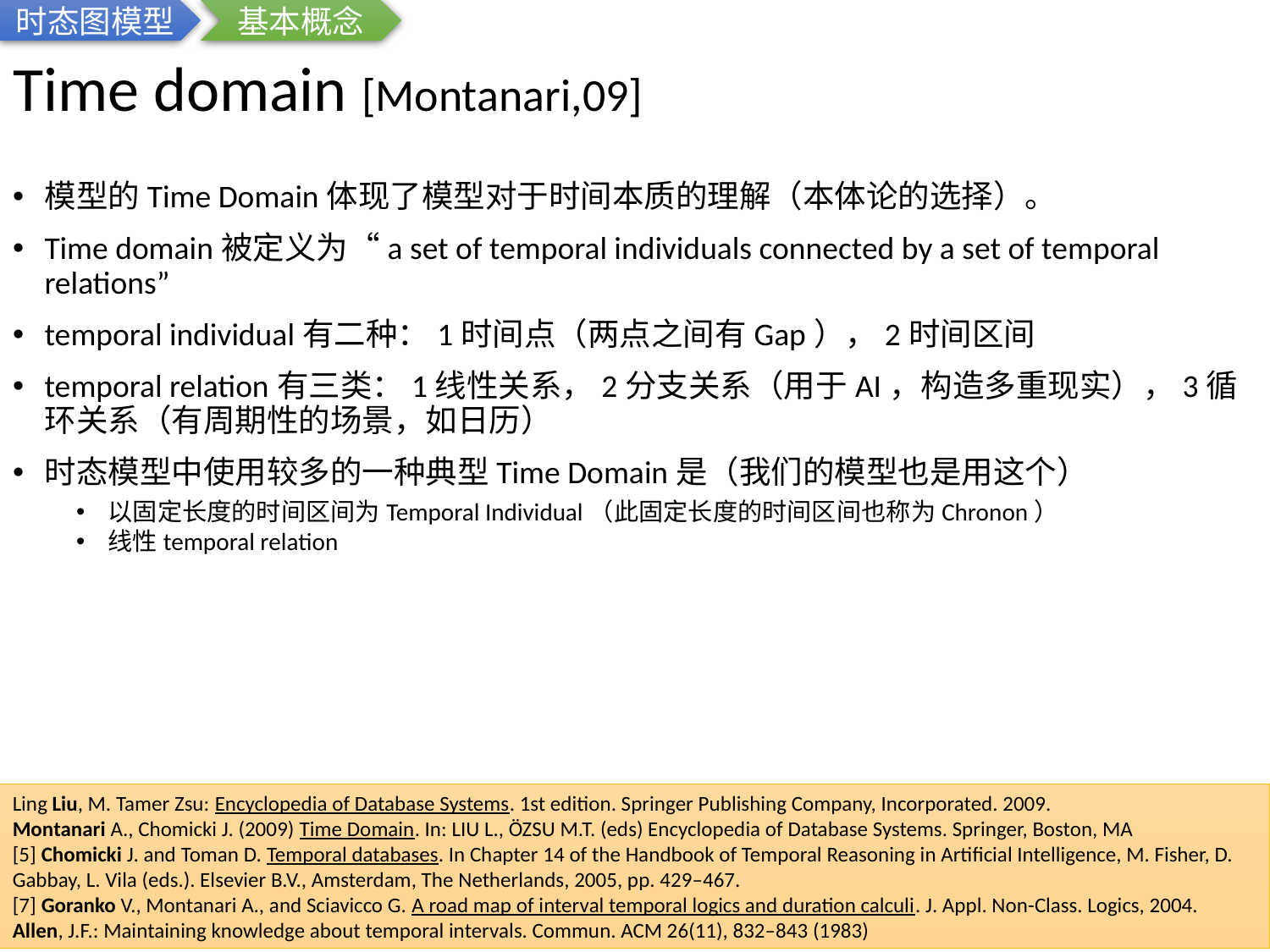

时态图模型
基本概念
# Time domain [Montanari,09]
模型的Time Domain体现了模型对于时间本质的理解（本体论的选择）。
Time domain被定义为“a set of temporal individuals connected by a set of temporal relations”
temporal individual有二种：1时间点（两点之间有Gap），2时间区间
temporal relation有三类：1线性关系，2分支关系（用于AI，构造多重现实），3循环关系（有周期性的场景，如日历）
时态模型中使用较多的一种典型Time Domain是（我们的模型也是用这个）
以固定长度的时间区间为Temporal Individual（此固定长度的时间区间也称为Chronon）
线性temporal relation
Ling Liu, M. Tamer Zsu: Encyclopedia of Database Systems. 1st edition. Springer Publishing Company, Incorporated. 2009.
Montanari A., Chomicki J. (2009) Time Domain. In: LIU L., ÖZSU M.T. (eds) Encyclopedia of Database Systems. Springer, Boston, MA
[5] Chomicki J. and Toman D. Temporal databases. In Chapter 14 of the Handbook of Temporal Reasoning in Artificial Intelligence, M. Fisher, D. Gabbay, L. Vila (eds.). Elsevier B.V., Amsterdam, The Netherlands, 2005, pp. 429–467.
[7] Goranko V., Montanari A., and Sciavicco G. A road map of interval temporal logics and duration calculi. J. Appl. Non-Class. Logics, 2004.
Allen, J.F.: Maintaining knowledge about temporal intervals. Commun. ACM 26(11), 832–843 (1983)